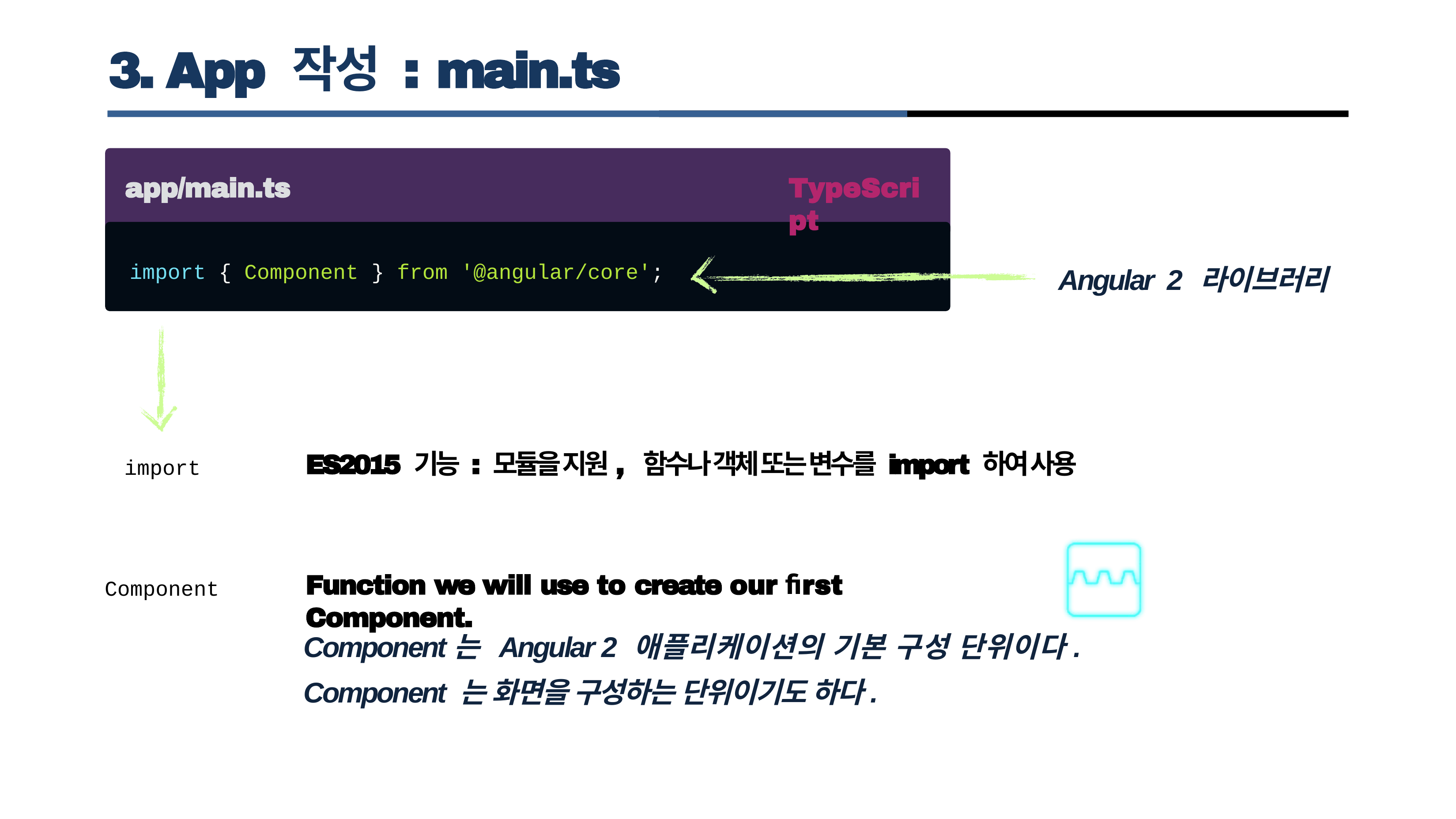

# 3. App 작성 : main.ts

app/main.ts
TypeScript

import
{ Component
} from
'@angular/core';
Angular  2 라이브러리

ES2015 기능 : 모듈을 지원,  함수나 객체 또는 변수를 import 하여 사용
import

Function we will use to create our ﬁrst Component.
Component
Component는  Angular 2 애플리케이션의 기본 구성 단위이다. Component 는 화면을 구성하는 단위이기도 하다.